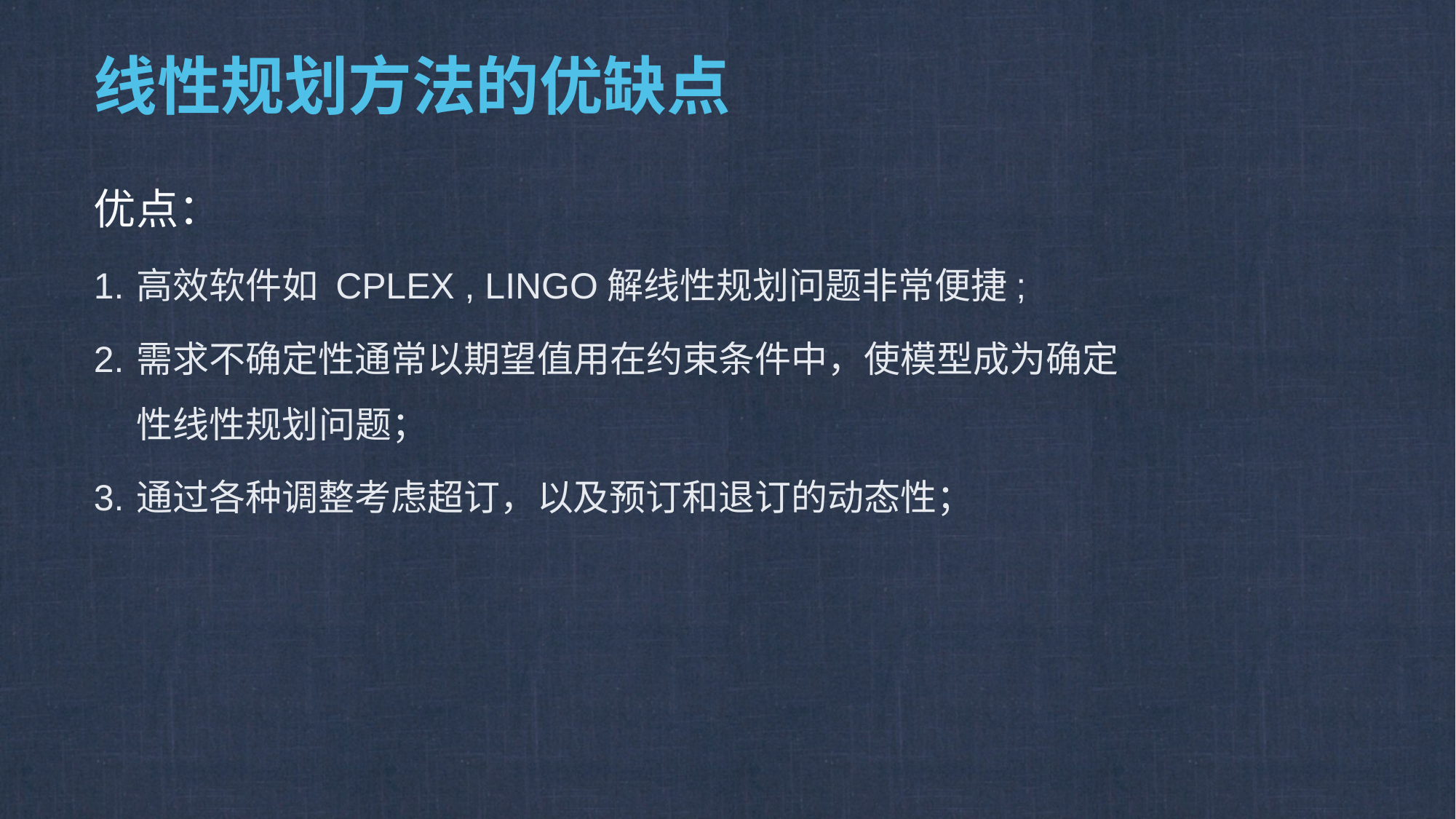

# 线性规划方法的优缺点
优点：
高效软件如 CPLEX , LINGO解线性规划问题非常便捷;
需求不确定性通常以期望值用在约束条件中，使模型成为确定性线性规划问题；
通过各种调整考虑超订，以及预订和退订的动态性；